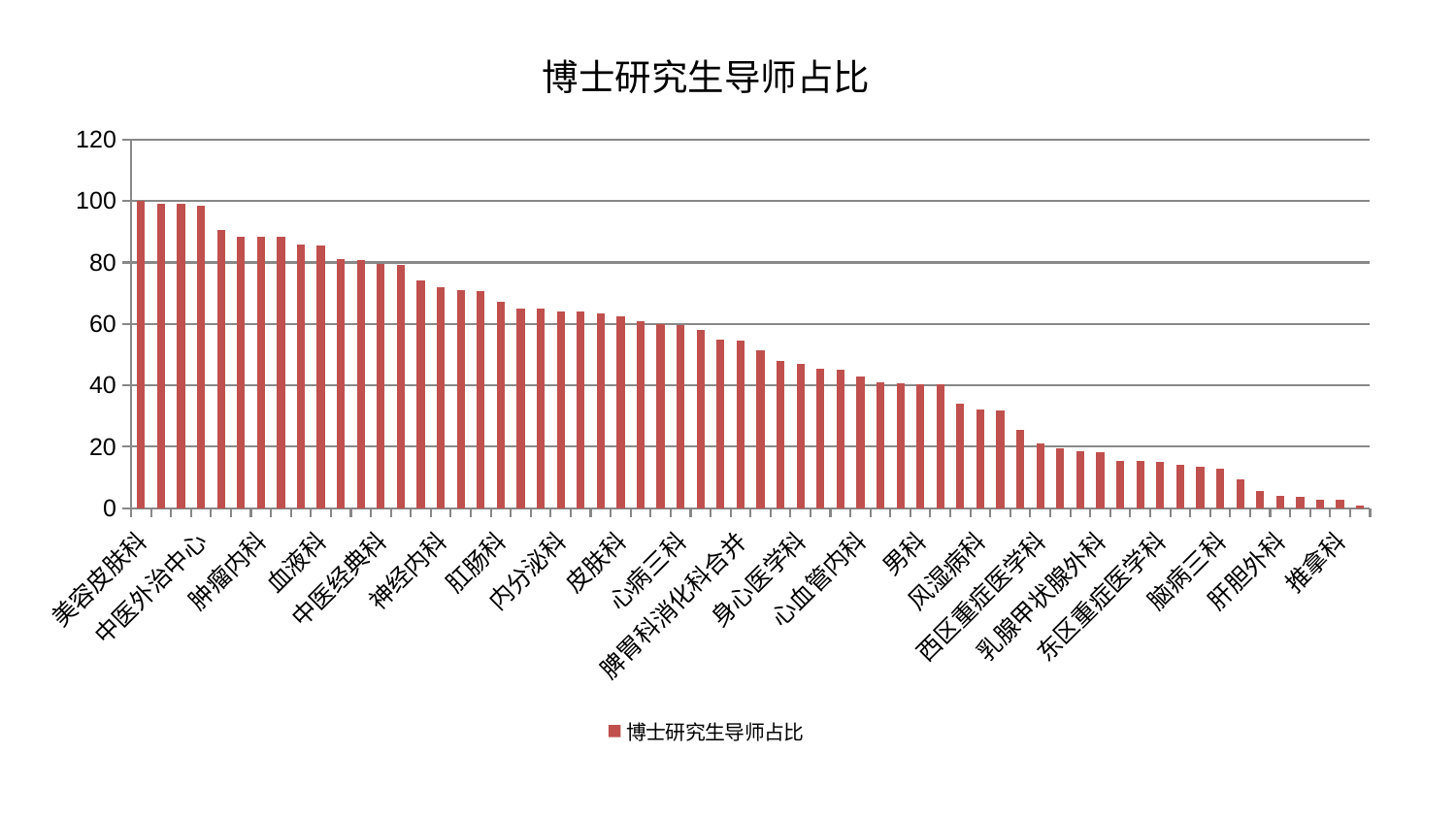

### Chart: 博士研究生导师占比

| Category | 博士研究生导师占比 |
|---|---|
| 美容皮肤科 | 100.0 |
| 儿科 | 99.26243526312712 |
| 心病四科 | 99.04385563654937 |
| 中医外治中心 | 98.63861555207599 |
| 产科 | 90.63414334590995 |
| 综合内科 | 88.33047946066137 |
| 肿瘤内科 | 88.25299391044656 |
| 小儿骨科 | 88.23439766659438 |
| 妇科 | 85.97337055073231 |
| 血液科 | 85.5270893479167 |
| 心病二科 | 81.00541333979751 |
| 神经外科 | 80.85355623489914 |
| 中医经典科 | 79.41687440548971 |
| 康复科 | 79.27331701778185 |
| 肾脏内科 | 74.08261213316705 |
| 神经内科 | 71.96871759317636 |
| 妇二科 | 71.01661879088091 |
| 显微骨科 | 70.5912573855489 |
| 肛肠科 | 67.09572978170155 |
| 呼吸内科 | 65.01992245855767 |
| 脊柱骨科 | 64.87416474264592 |
| 内分泌科 | 64.1826982441033 |
| 肝病科 | 63.95034018594383 |
| 创伤骨科 | 63.46326808354387 |
| 皮肤科 | 62.46558102057708 |
| 肾病科 | 60.840115558680196 |
| 普通外科 | 59.88040488002081 |
| 心病三科 | 59.69306552888009 |
| 东区肾病科 | 58.0567702603083 |
| 消化内科 | 54.896013768958596 |
| 脾胃科消化科合并 | 54.55369897558923 |
| 耳鼻喉科 | 51.513023438332496 |
| 妇科妇二科合并 | 48.04939330104367 |
| 身心医学科 | 46.98585238082753 |
| 眼科 | 45.4037810664248 |
| 泌尿外科 | 45.04678116602002 |
| 心血管内科 | 42.90475695015384 |
| 老年医学科 | 40.853394640462845 |
| 针灸科 | 40.6201115575324 |
| 男科 | 40.494159750754804 |
| 脑病一科 | 40.340445040611975 |
| 重症医学科 | 34.138783433459466 |
| 风湿病科 | 32.00530016025643 |
| 运动损伤骨科 | 31.77990573234514 |
| 小儿推拿科 | 25.553481923182286 |
| 西区重症医学科 | 21.052368680831204 |
| 胸外科 | 19.37490353310738 |
| 周围血管科 | 18.425296295270268 |
| 乳腺甲状腺外科 | 18.304282562097832 |
| 口腔科 | 15.569346720345475 |
| 骨科 | 15.348364940824798 |
| 东区重症医学科 | 15.24038772964392 |
| 脑病二科 | 14.046993791010346 |
| 脾胃病科 | 13.443898714200115 |
| 脑病三科 | 13.029419397643313 |
| 治未病中心 | 9.369328932091586 |
| 医院 | 5.574293783906187 |
| 肝胆外科 | 3.951462427411144 |
| 微创骨科 | 3.616639339625944 |
| 心病一科 | 2.8785409862568816 |
| 推拿科 | 2.626206421237994 |
| 关节骨科 | 0.7969037387085929 |
161